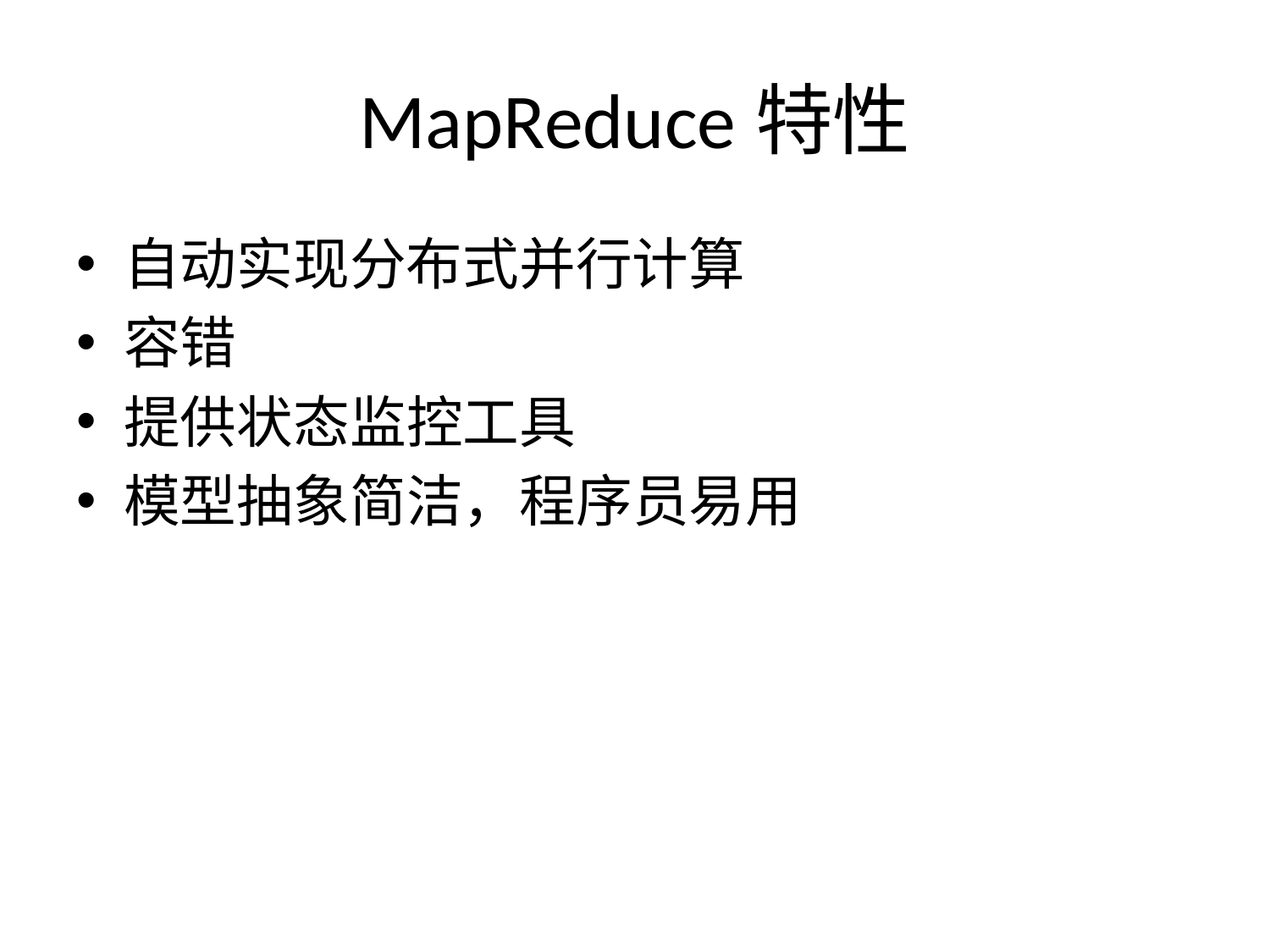

# MapReduce特性
自动实现分布式并行计算
容错
提供状态监控工具
模型抽象简洁，程序员易用